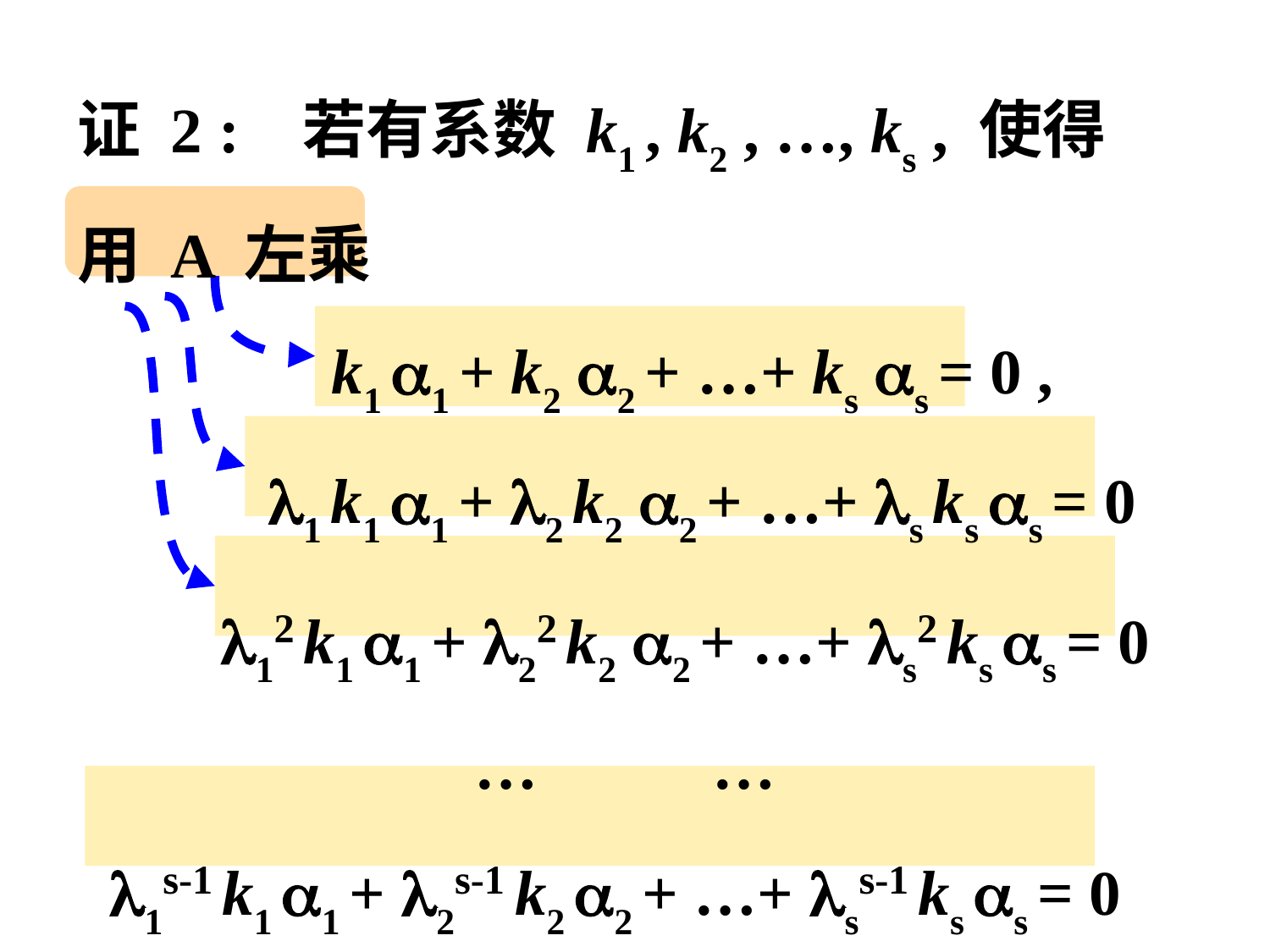

证 2 :   若有系数 k1 , k2 , …, ks , 使得
用 A 左乘
                k1 α1 + k2 α2 + …+ ks αs = 0 ,
            λ1 k1 α1 + λ2 k2 α2 + …+ λs ks αs = 0
         λ12 k1 α1 + λ22 k2 α2 + …+ λs2 ks αs = 0
                         …           …
  λ1s-1 k1 α1 + λ2s-1 k2 α2 + …+ λss-1 ks αs = 0